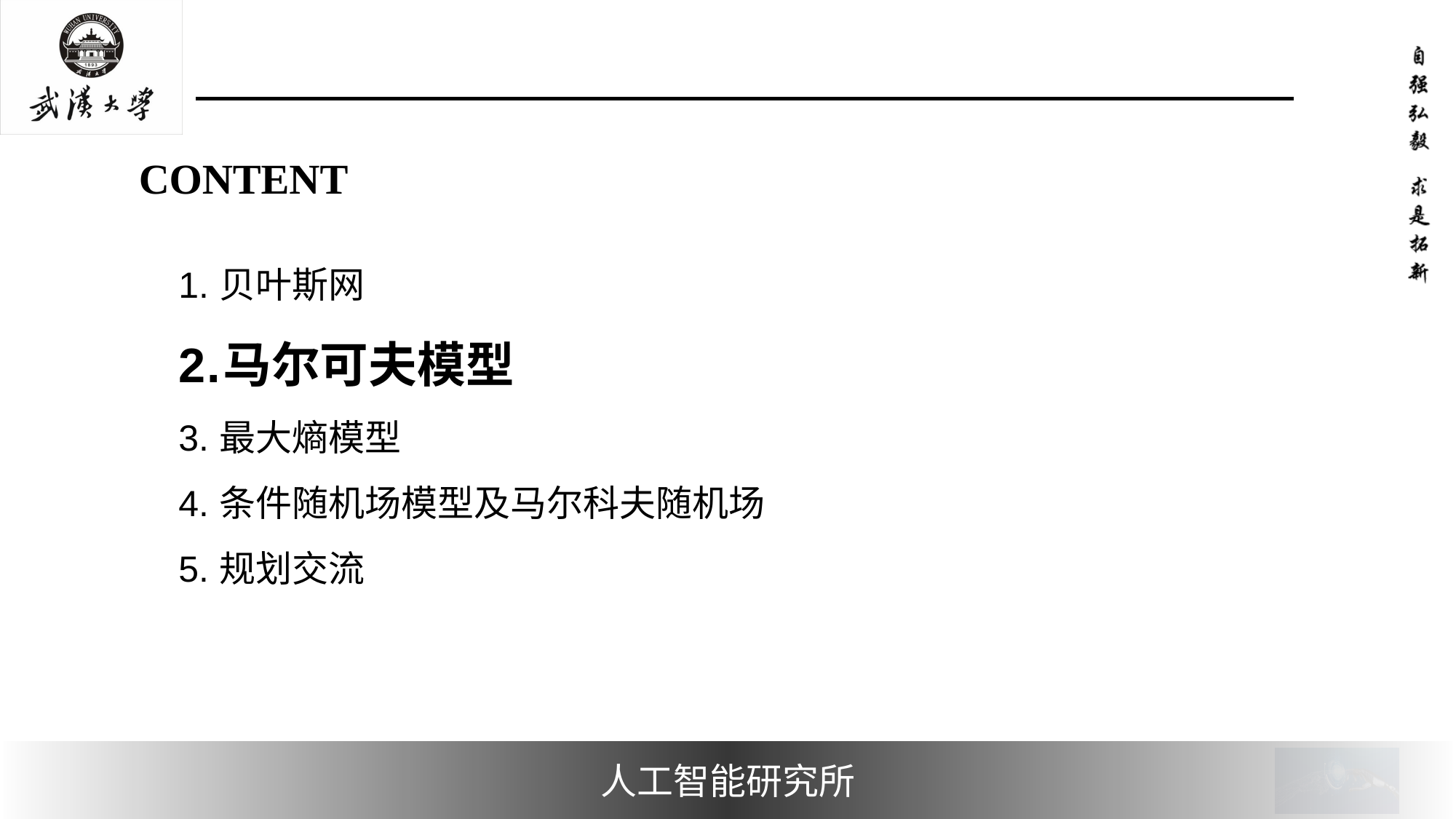

#
贝叶斯网
马尔可夫模型
最大熵模型
条件随机场模型及马尔科夫随机场
规划交流

6